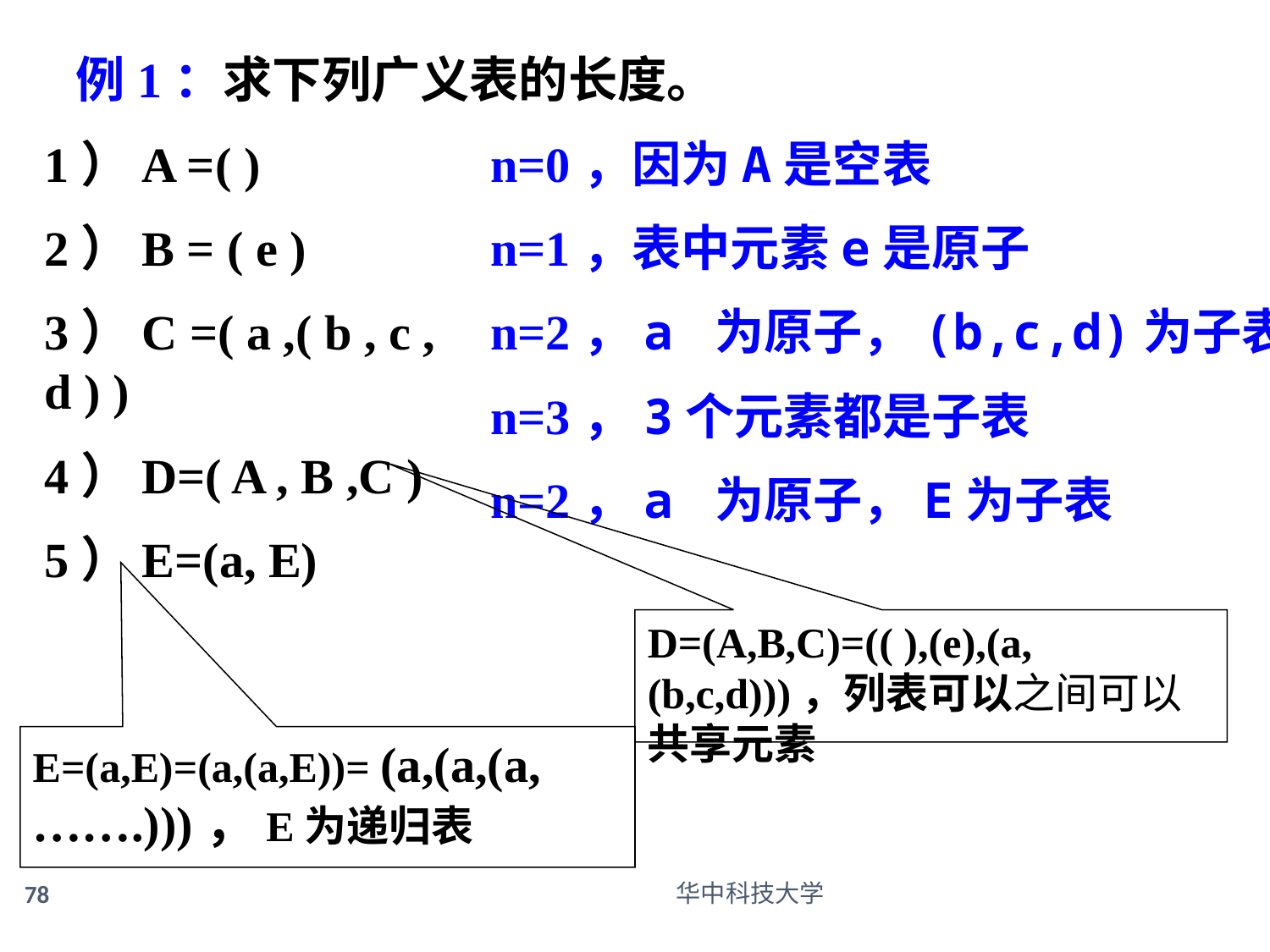

例1：求下列广义表的长度。
1）A =( )
2）B = ( e )
3）C =( a ,( b , c , d ) )
4）D=( A , B ,C )
5）E=(a, E)
n=0，因为A是空表
n=1，表中元素e是原子
n=2，a 为原子，(b,c,d)为子表
n=3，3个元素都是子表
n=2，a 为原子，E为子表
D=(A,B,C)=(( ),(e),(a,(b,c,d)))，列表可以之间可以共享元素
E=(a,E)=(a,(a,E))= (a,(a,(a,…….)))，E为递归表
78
华中科技大学